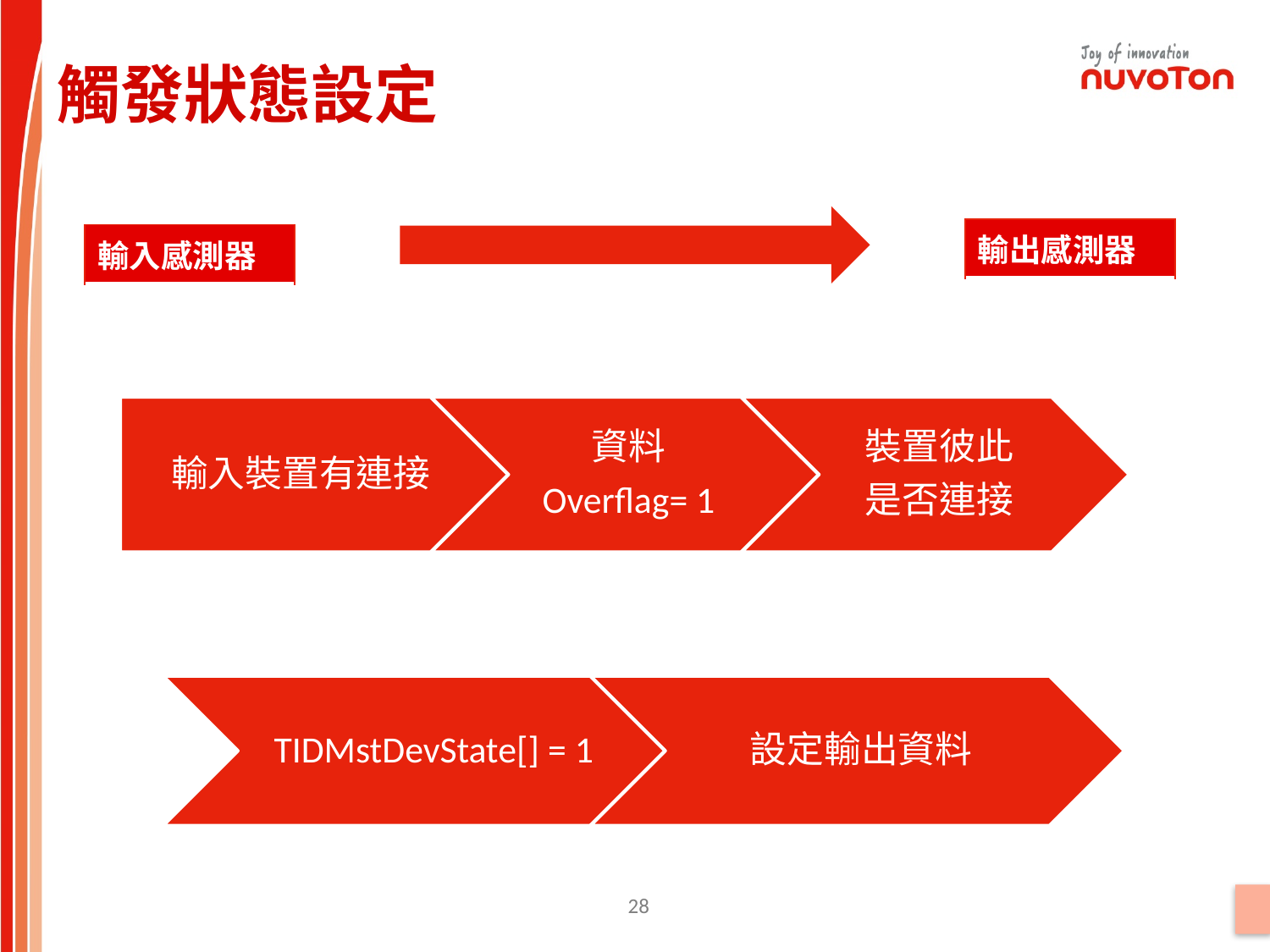

觸發狀態設定

| 輸出感測器 |
| --- |
| 輸入感測器 |
| --- |
輸入裝置有連接
資料
Overflag= 1
裝置彼此
是否連接

TIDMstDevState[] = 1
設定輸出資料
28